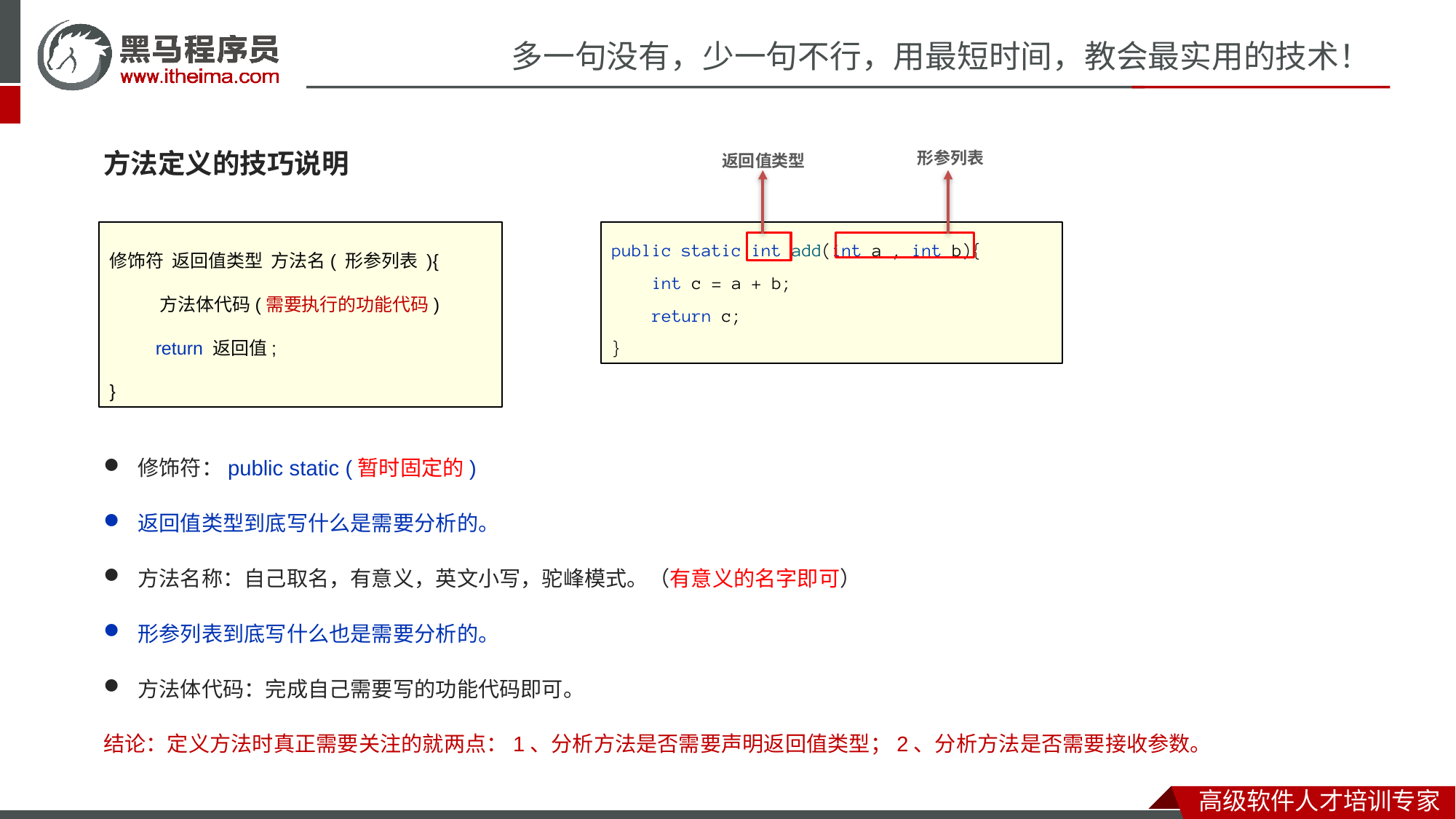

方法定义的技巧说明
形参列表
返回值类型
public static int add(int a , int b){
    int c = a + b;
    return c;
}
修饰符  返回值类型  方法名( 形参列表 ){
         方法体代码(需要执行的功能代码)
         return 返回值;
}

修饰符：public static (暂时固定的)
返回值类型到底写什么是需要分析的。
方法名称：自己取名，有意义，英文小写，驼峰模式。（有意义的名字即可）
形参列表到底写什么也是需要分析的。
方法体代码：完成自己需要写的功能代码即可。
结论：定义方法时真正需要关注的就两点：1、分析方法是否需要声明返回值类型；2、分析方法是否需要接收参数。